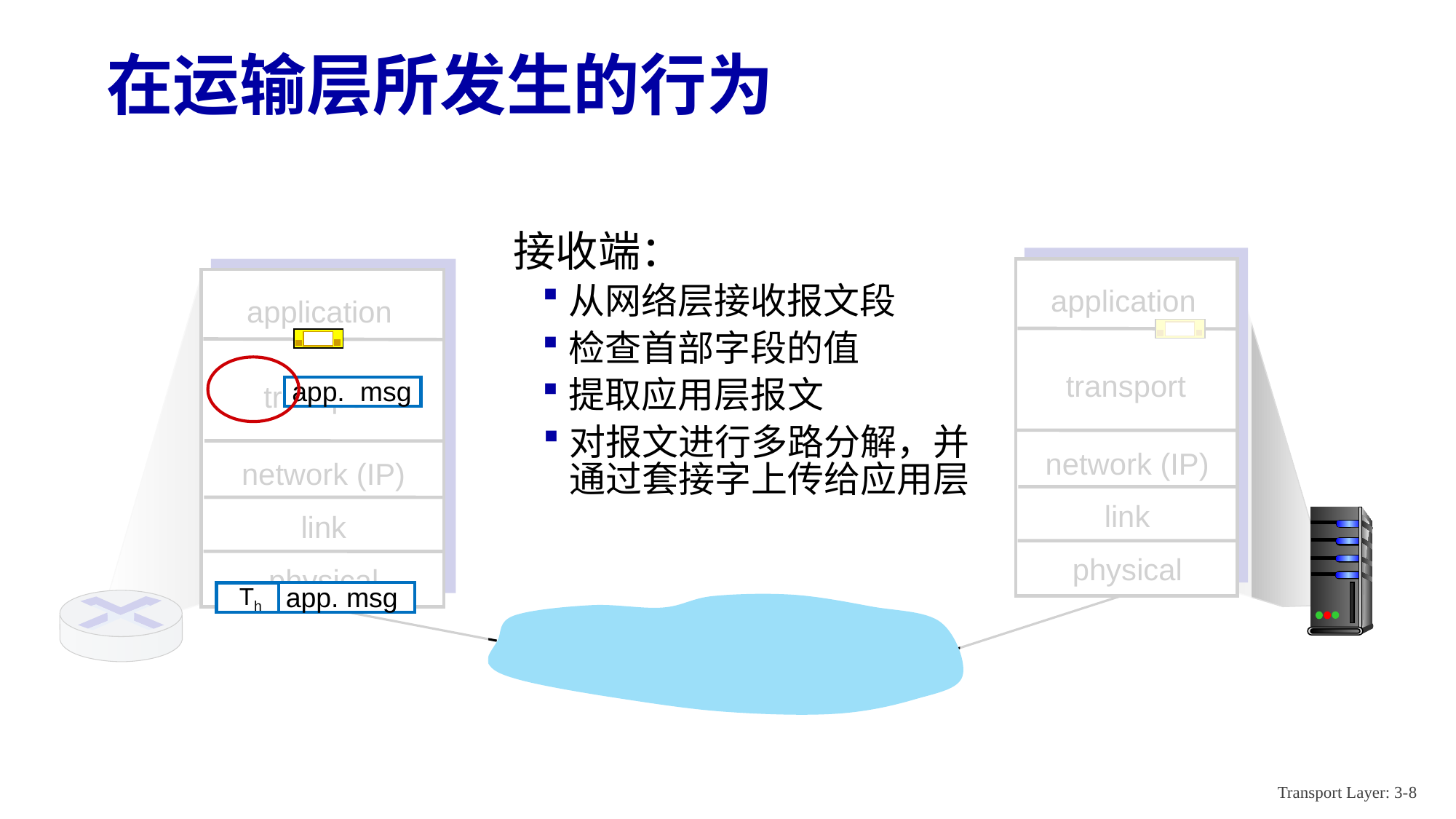

# 在运输层所发生的行为

接收端：

application

network (IP)

link

physical

application

network (IP)

link

physical

从网络层接收报文段

检查首部字段的值

transport
transport
app.  msg

提取应用层报文
对报文进行多路分解，并通过套接字上传给应用层

app. msg

   Th

Transport Layer: 3-8